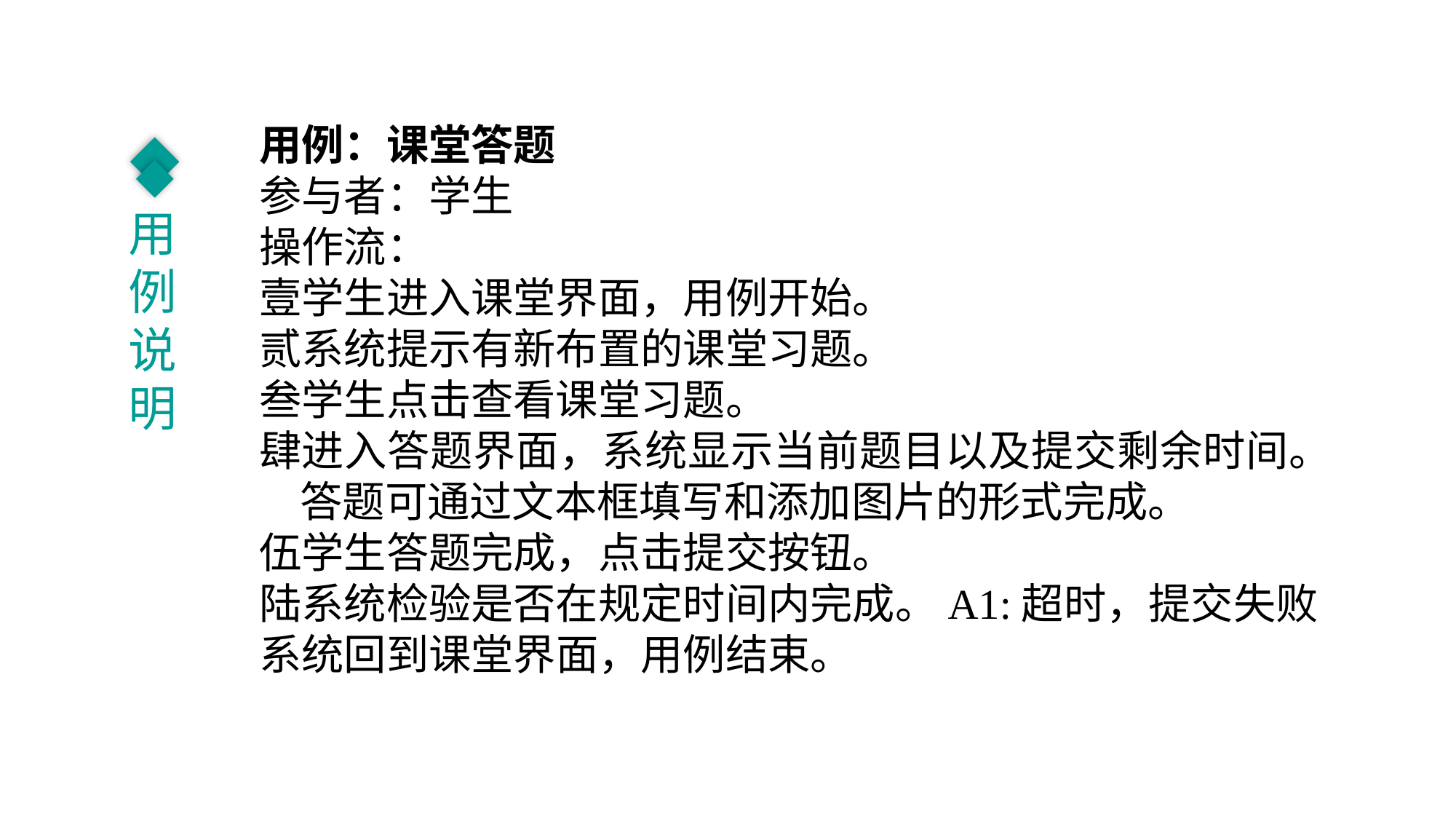

用例：课堂答题
参与者：学生
操作流：
学生进入课堂界面，用例开始。
系统提示有新布置的课堂习题。
学生点击查看课堂习题。
进入答题界面，系统显示当前题目以及提交剩余时间。答题可通过文本框填写和添加图片的形式完成。
学生答题完成，点击提交按钮。
系统检验是否在规定时间内完成。A1:超时，提交失败
系统回到课堂界面，用例结束。

用例说明